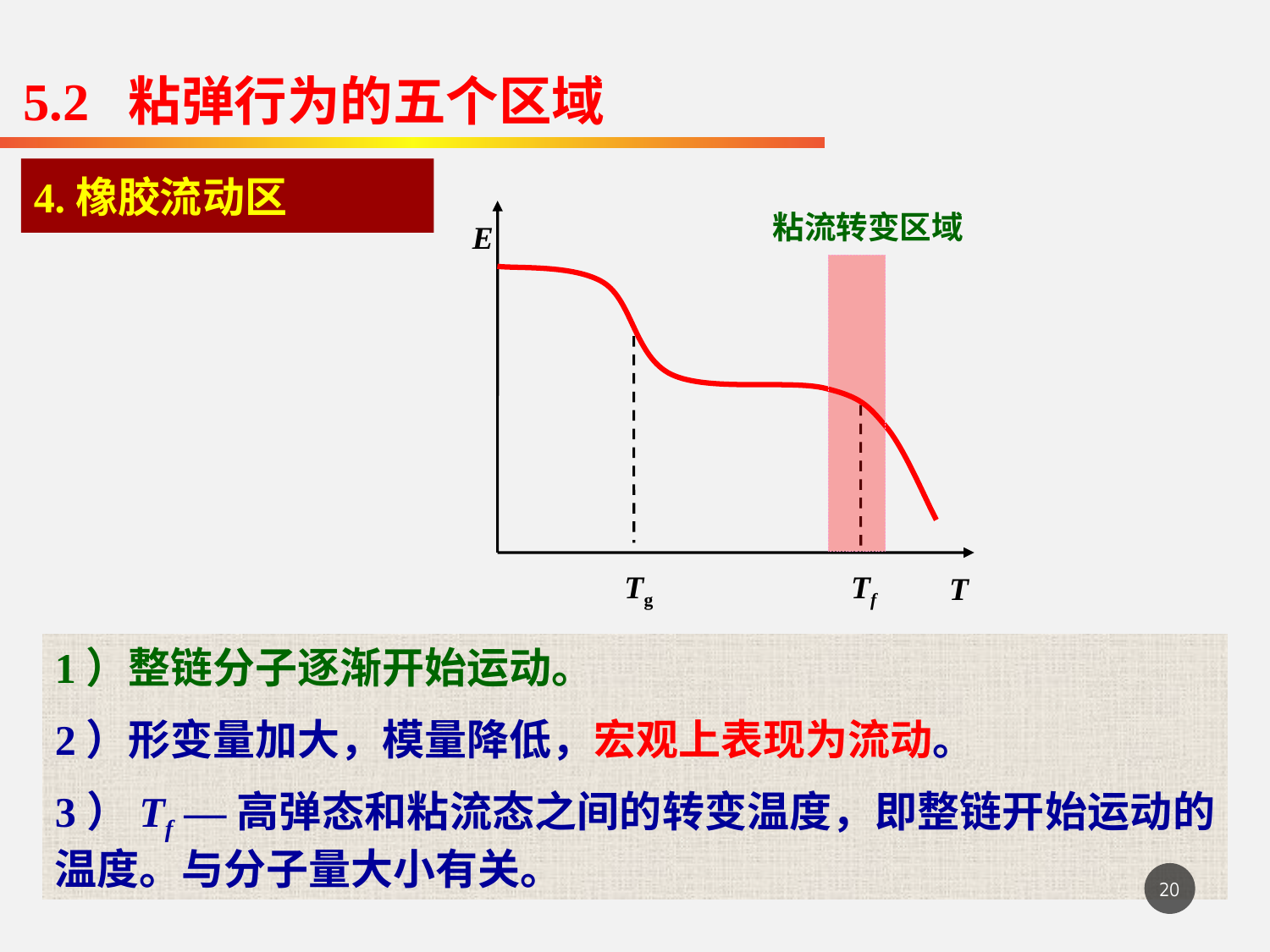

5.2  粘弹行为的五个区域
4.橡胶流动区

E
T
粘流转变区域

Tg
Tf
1）整链分子逐渐开始运动。
2）形变量加大，模量降低，宏观上表现为流动。
3）Tf —高弹态和粘流态之间的转变温度，即整链开始运动的温度。与分子量大小有关。
20